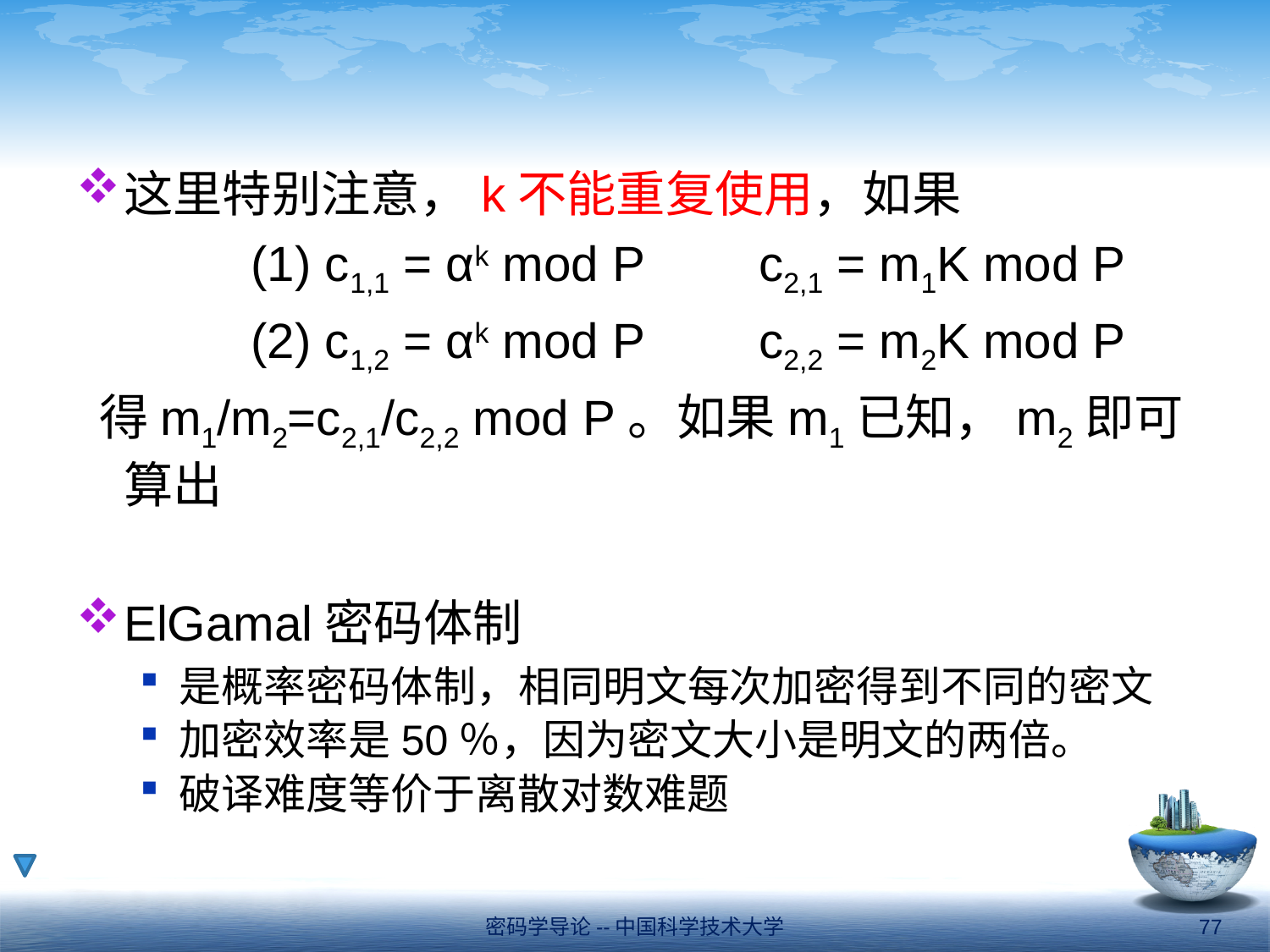

#
这里特别注意，k不能重复使用，如果
		(1) c1,1 = αk mod P	c2,1 = m1K mod P
		(2) c1,2 = αk mod P	c2,2 = m2K mod P
 得m1/m2=c2,1/c2,2 mod P。如果m1已知，m2即可算出

ElGamal密码体制
是概率密码体制，相同明文每次加密得到不同的密文
加密效率是50％，因为密文大小是明文的两倍。
破译难度等价于离散对数难题

密码学导论--中国科学技术大学
77